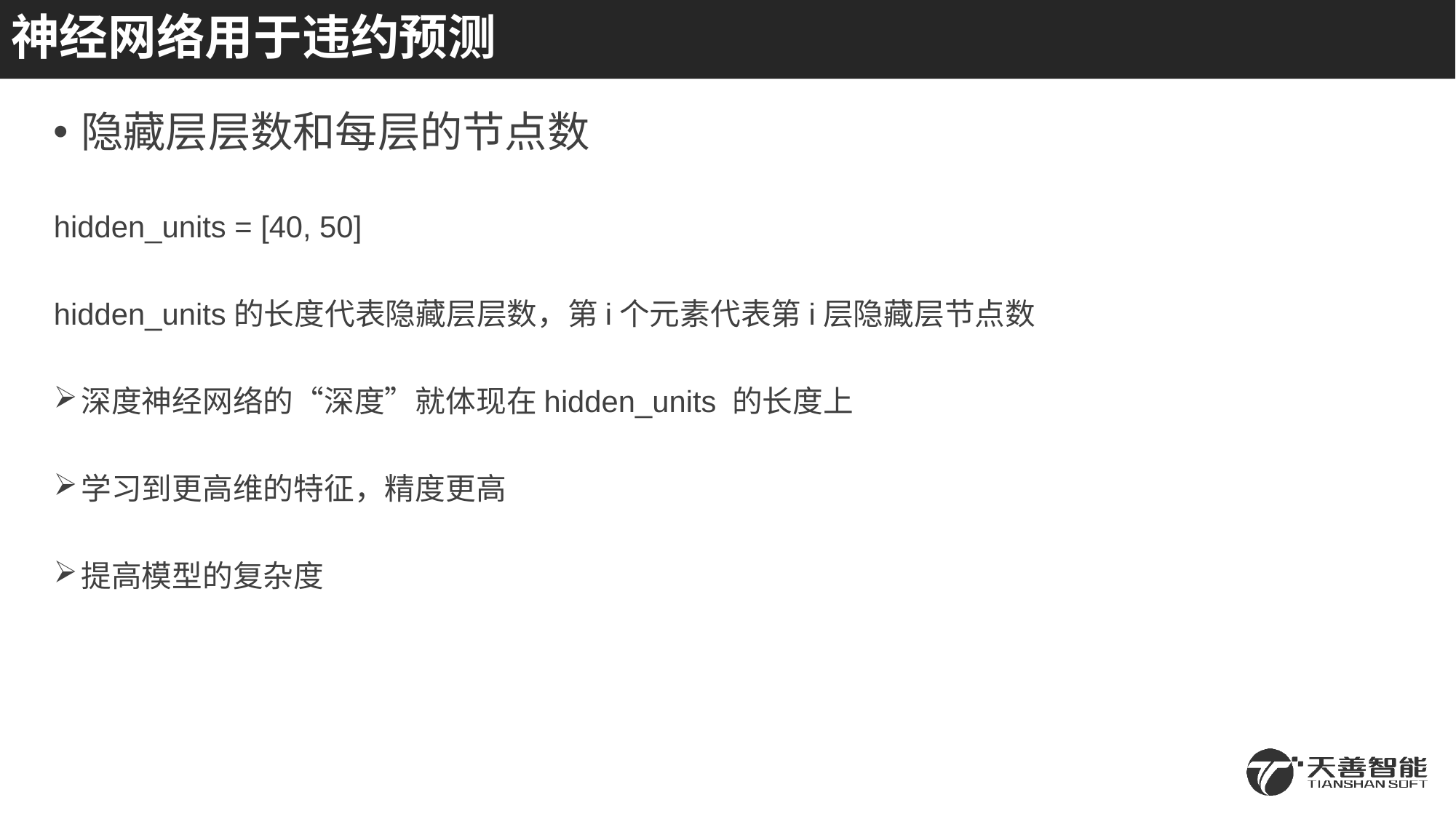

# 神经网络用于违约预测
隐藏层层数和每层的节点数
hidden_units = [40, 50]
hidden_units的长度代表隐藏层层数，第i个元素代表第i层隐藏层节点数
深度神经网络的“深度”就体现在hidden_units 的长度上
学习到更高维的特征，精度更高
提高模型的复杂度